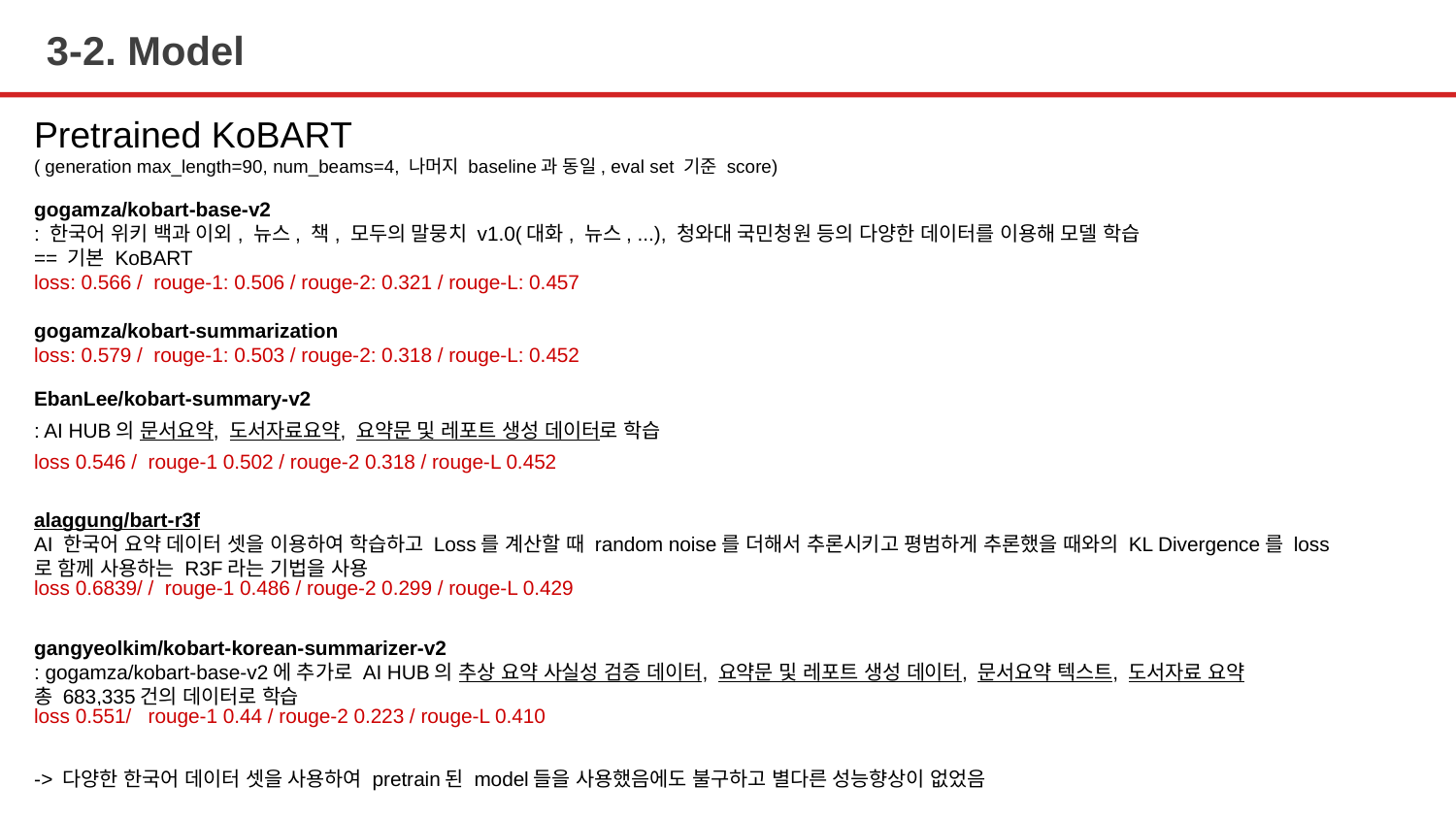

# 3-2. Model

Pretrained KoBART
( generation max_length=90, num_beams=4, 나머지 baseline과 동일, eval set 기준 score)

gogamza/kobart-base-v2
: 한국어 위키 백과 이외, 뉴스, 책, 모두의 말뭉치 v1.0(대화, 뉴스, ...), 청와대 국민청원 등의 다양한 데이터를 이용해 모델 학습
== 기본 KoBART
loss: 0.566 /  rouge-1: 0.506 / rouge-2: 0.321 / rouge-L: 0.457

gogamza/kobart-summarization
loss: 0.579 /  rouge-1: 0.503 / rouge-2: 0.318 / rouge-L: 0.452

EbanLee/kobart-summary-v2
: AI HUB의 문서요약, 도서자료요약, 요약문 및 레포트 생성 데이터로 학습
loss 0.546 /  rouge-1 0.502 / rouge-2 0.318 / rouge-L 0.452

alaggung/bart-r3f
AI 한국어 요약 데이터 셋을 이용하여 학습하고 Loss를 계산할 때 random noise를 더해서 추론시키고 평범하게 추론했을 때와의 KL Divergence를 loss로 함께 사용하는 R3F라는 기법을 사용
loss 0.6839/ /  rouge-1 0.486 / rouge-2 0.299 / rouge-L 0.429

gangyeolkim/kobart-korean-summarizer-v2
: gogamza/kobart-base-v2에 추가로 AI HUB의 추상 요약 사실성 검증 데이터, 요약문 및 레포트 생성 데이터, 문서요약 텍스트, 도서자료 요약
총 683,335건의 데이터로 학습
loss 0.551/   rouge-1 0.44 / rouge-2 0.223 / rouge-L 0.410

-> 다양한 한국어 데이터 셋을 사용하여 pretrain된 model들을 사용했음에도 불구하고 별다른 성능향상이 없었음